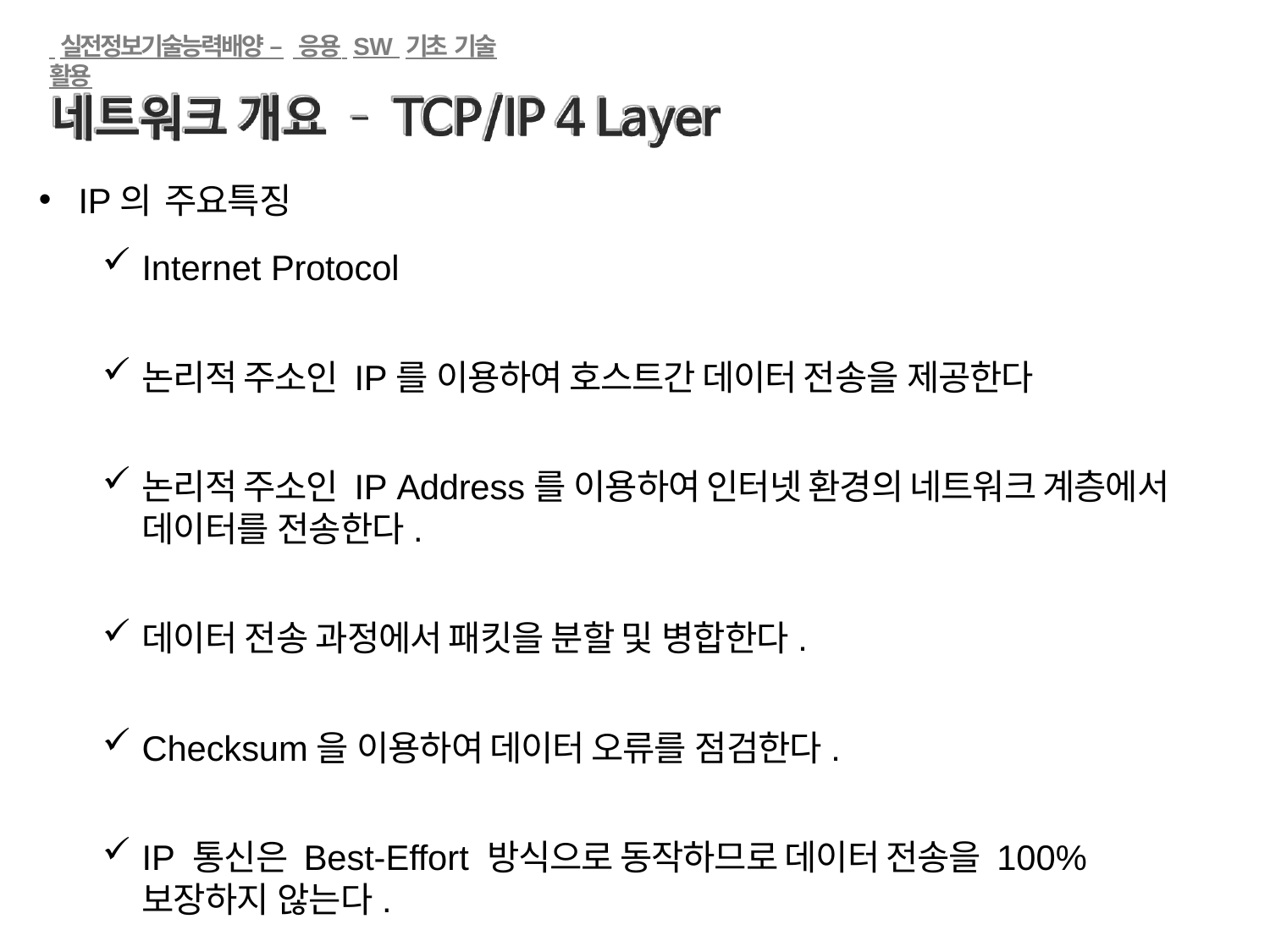

실전정보기술능력배양 – 응용 SW 기초 기술 활용

IP의 주요특징
Internet Protocol

논리적 주소인 IP를 이용하여 호스트간 데이터 전송을 제공한다

논리적 주소인 IP Address를 이용하여 인터넷 환경의 네트워크 계층에서 데이터를 전송한다.

데이터 전송 과정에서 패킷을 분할 및 병합한다.

Checksum을 이용하여 데이터 오류를 점검한다.

IP 통신은 Best-Effort 방식으로 동작하므로 데이터 전송을 100% 보장하지 않는다.
김윤수 (kchris000@gmail.com)
342